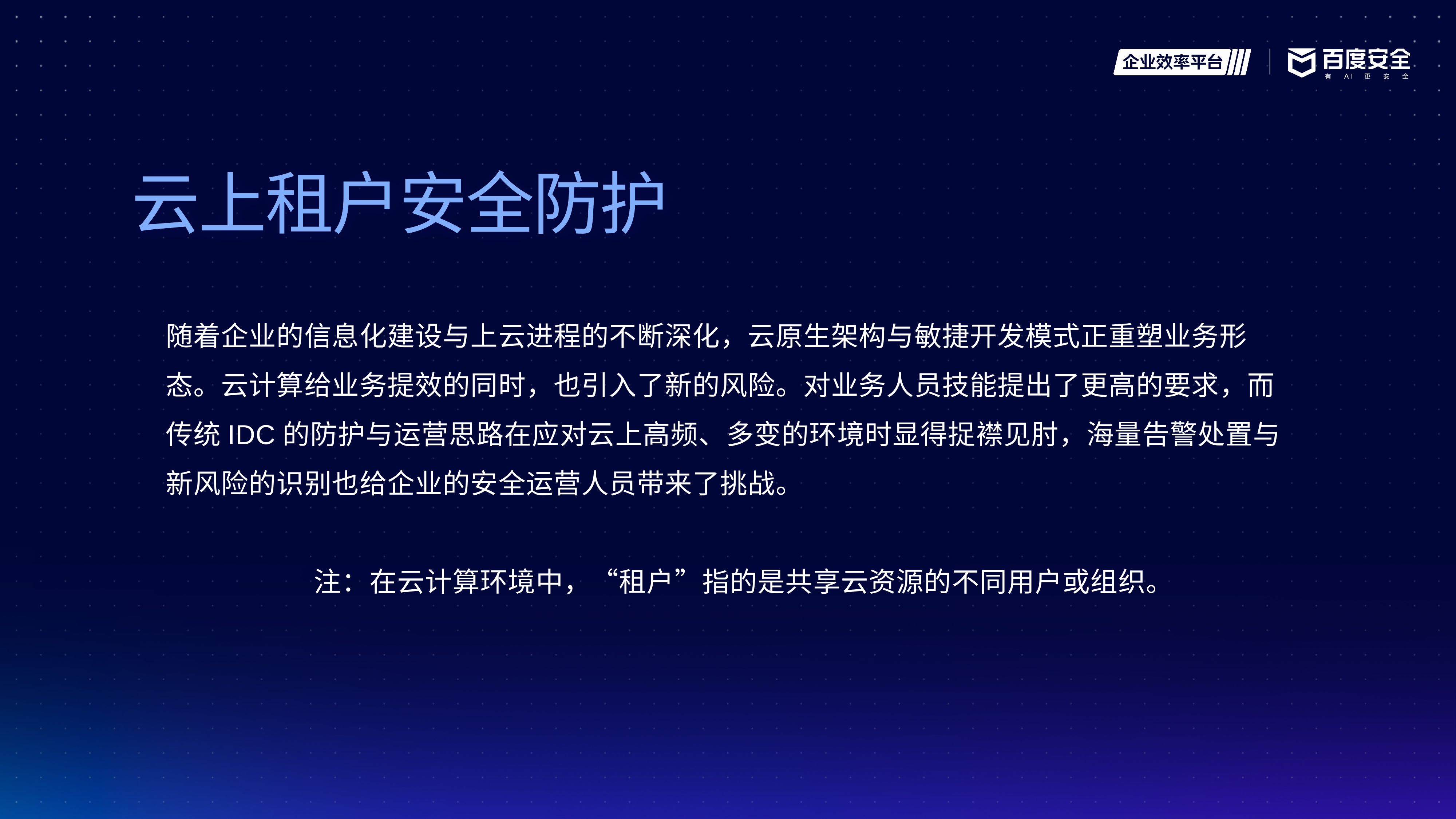

云上租户安全防护
随着企业的信息化建设与上云进程的不断深化，云原生架构与敏捷开发模式正重塑业务形态。云计算给业务提效的同时，也引入了新的风险。对业务人员技能提出了更高的要求，而传统IDC的防护与运营思路在应对云上高频、多变的环境时显得捉襟见肘，海量告警处置与新风险的识别也给企业的安全运营人员带来了挑战。

		     注：在云计算环境中，“租户”指的是共享云资源的不同用户或组织。